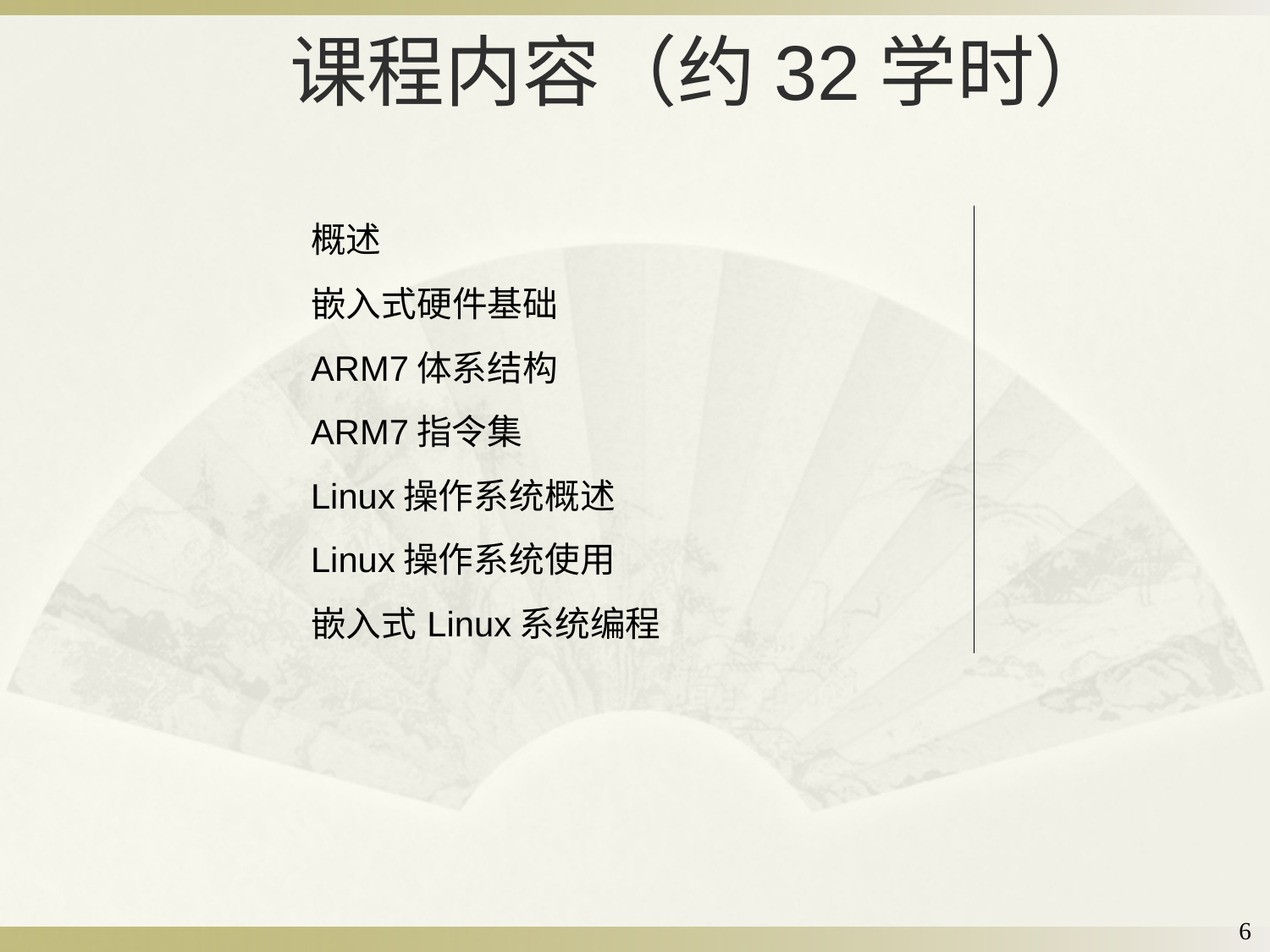

# 课程内容（约32学时）
| 概述 |
| --- |
| 嵌入式硬件基础 |
| ARM7体系结构 |
| ARM7指令集 |
| Linux操作系统概述 |
| Linux操作系统使用 |
| 嵌入式Linux系统编程 |